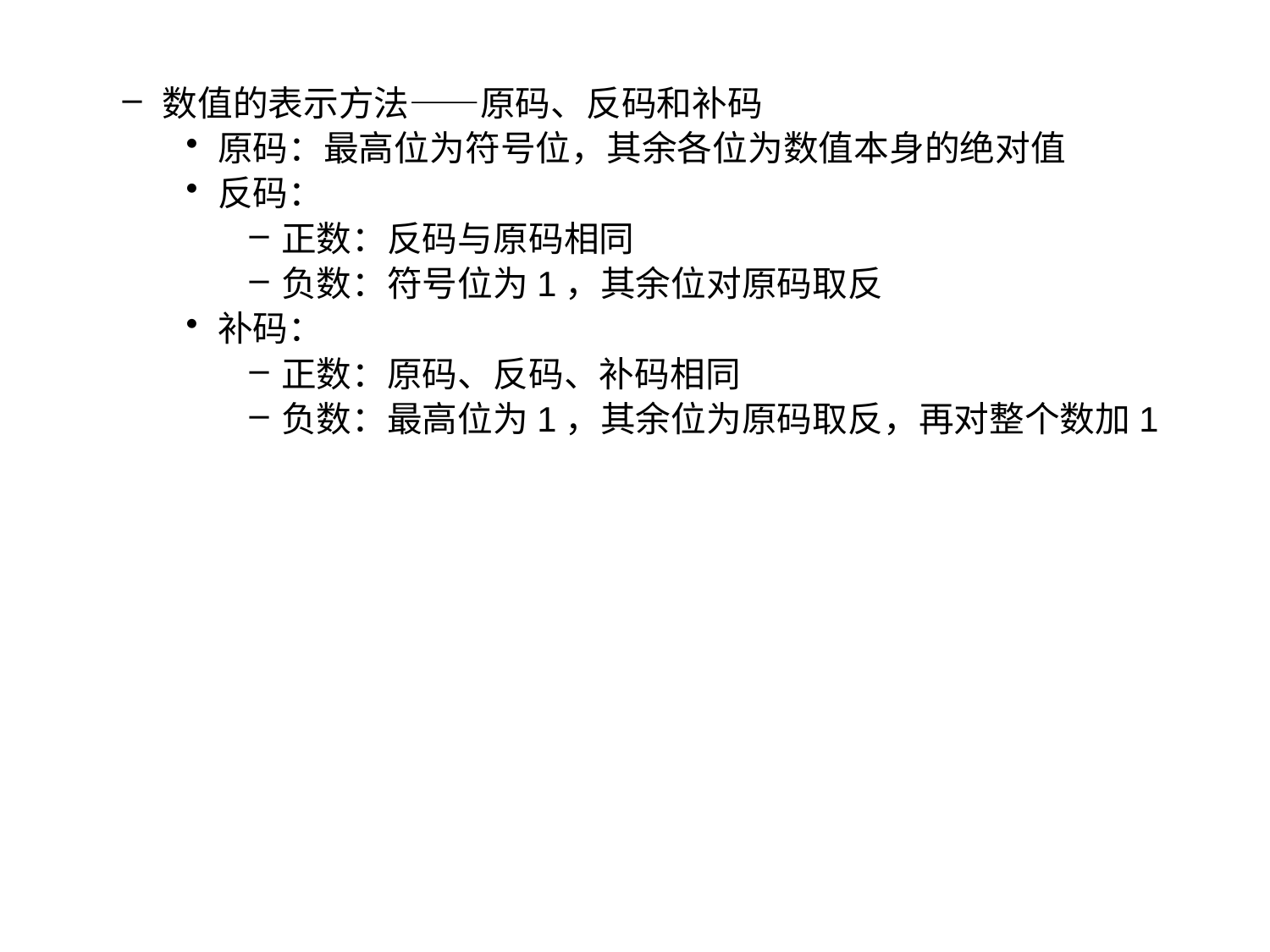

数值的表示方法——原码、反码和补码
原码：最高位为符号位，其余各位为数值本身的绝对值
反码：
正数：反码与原码相同
负数：符号位为1，其余位对原码取反
补码：
正数：原码、反码、补码相同
负数：最高位为1，其余位为原码取反，再对整个数加1